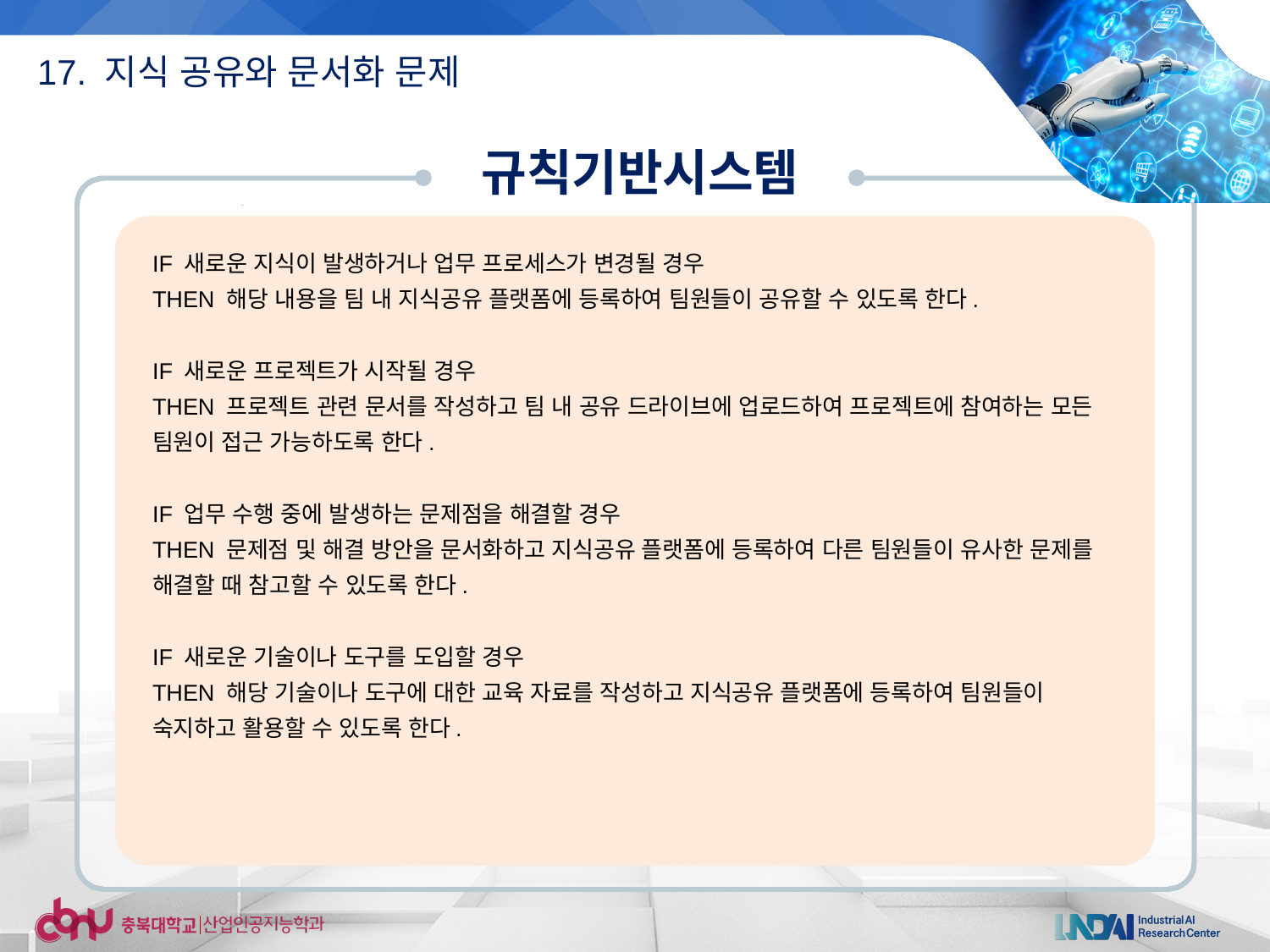

17. 지식 공유와 문서화 문제
규칙기반시스템

IF 새로운 지식이 발생하거나 업무 프로세스가 변경될 경우
THEN 해당 내용을 팀 내 지식공유 플랫폼에 등록하여 팀원들이 공유할 수 있도록 한다.

IF 새로운 프로젝트가 시작될 경우
THEN 프로젝트 관련 문서를 작성하고 팀 내 공유 드라이브에 업로드하여 프로젝트에 참여하는 모든 팀원이 접근 가능하도록 한다.

IF 업무 수행 중에 발생하는 문제점을 해결할 경우
THEN 문제점 및 해결 방안을 문서화하고 지식공유 플랫폼에 등록하여 다른 팀원들이 유사한 문제를 해결할 때 참고할 수 있도록 한다.

IF 새로운 기술이나 도구를 도입할 경우
THEN 해당 기술이나 도구에 대한 교육 자료를 작성하고 지식공유 플랫폼에 등록하여 팀원들이 숙지하고 활용할 수 있도록 한다.